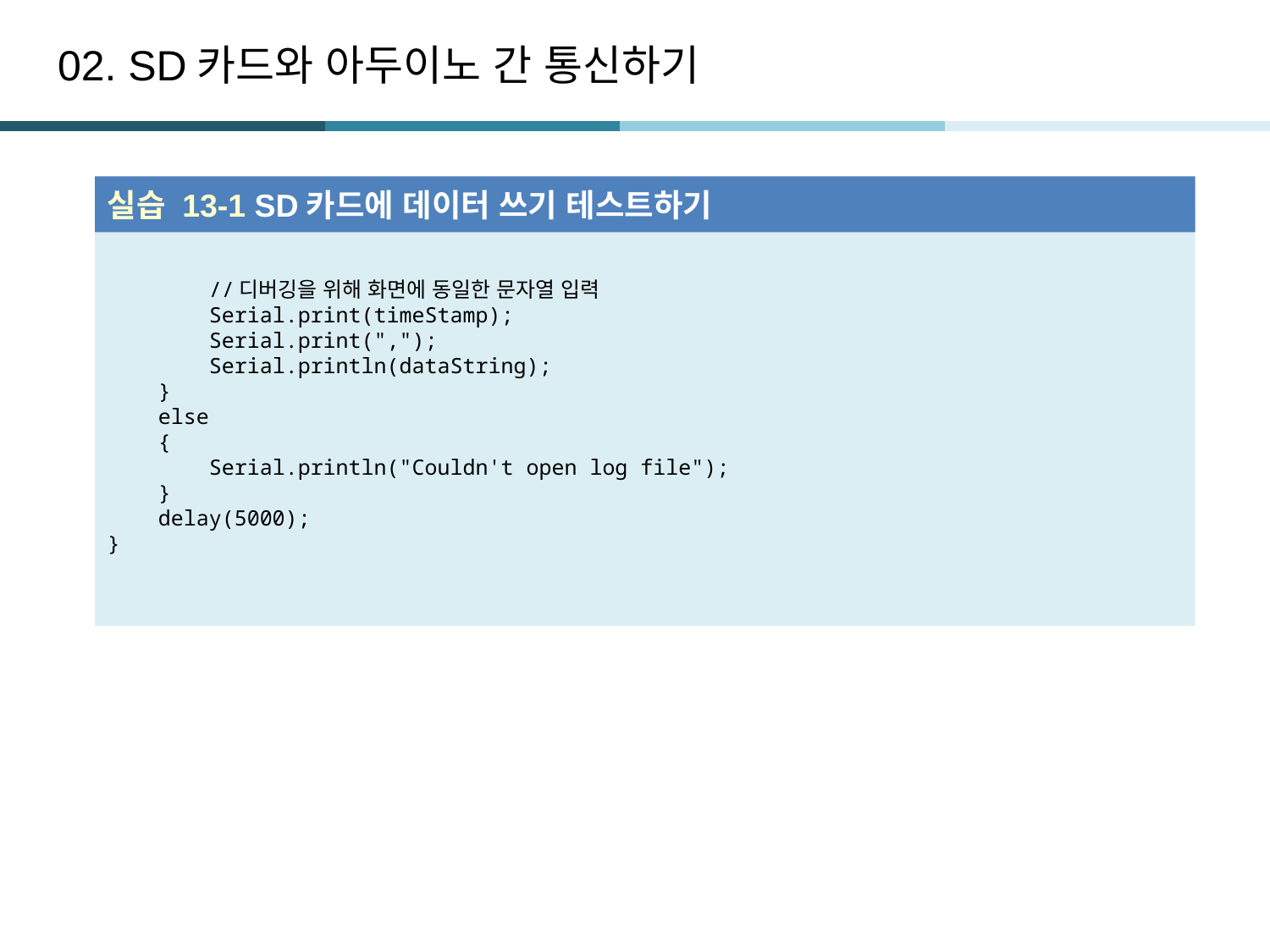

# 02. SD카드와 아두이노 간 통신하기
실습 13-1 SD카드에 데이터 쓰기 테스트하기
        //디버깅을 위해 화면에 동일한 문자열 입력
        Serial.print(timeStamp);
        Serial.print(",");
        Serial.println(dataString);
    }
    else
    {
        Serial.println("Couldn't open log file");
    }
    delay(5000);
}